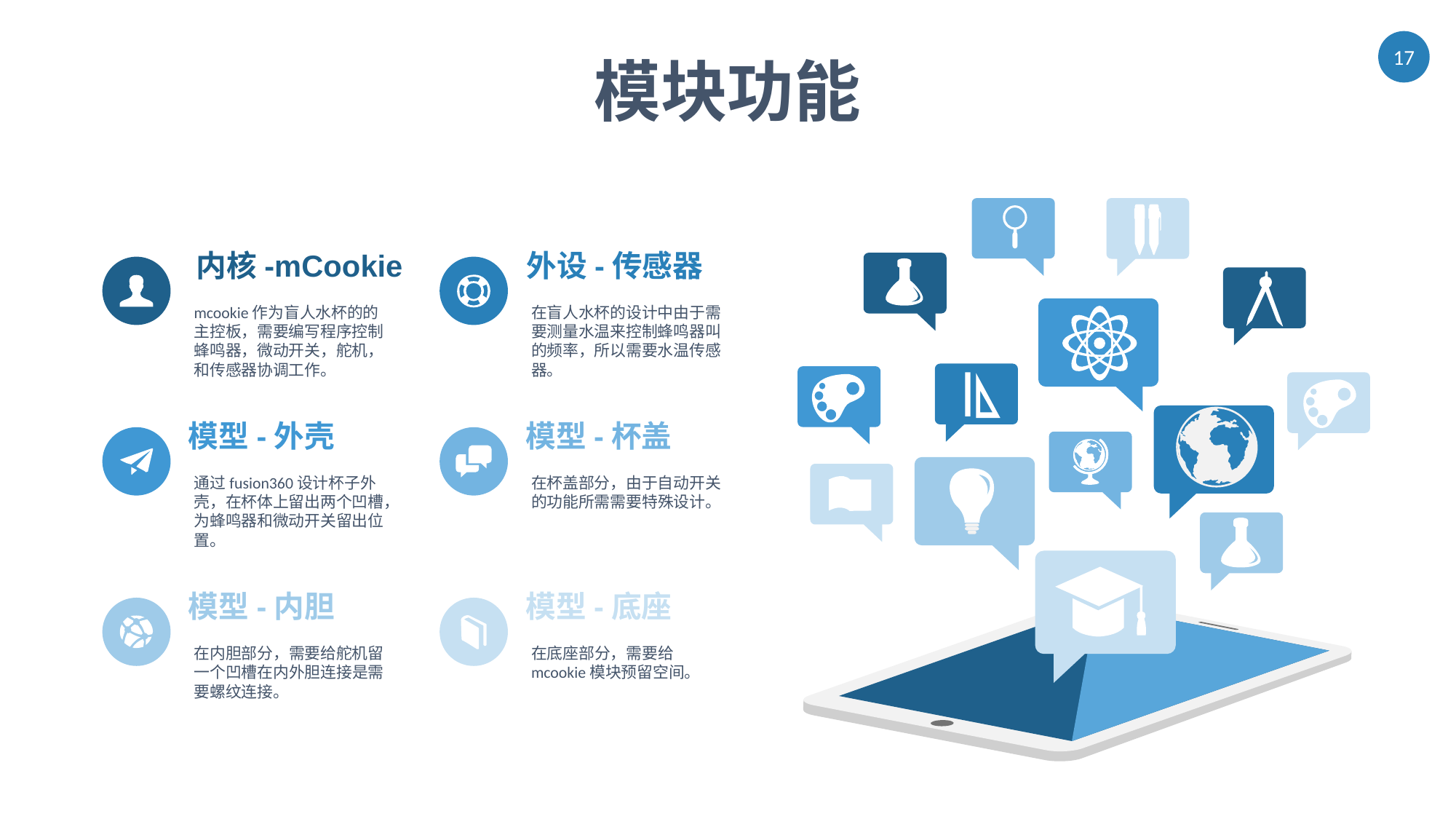

模块功能

内核-mCookie
外设-传感器

mcookie作为盲人水杯的的主控板，需要编写程序控制蜂鸣器，微动开关，舵机，和传感器协调工作。
在盲人水杯的设计中由于需要测量水温来控制蜂鸣器叫的频率，所以需要水温传感器。
模型-外壳
模型-杯盖

通过fusion360设计杯子外壳，在杯体上留出两个凹槽，为蜂鸣器和微动开关留出位置。
在杯盖部分，由于自动开关的功能所需需要特殊设计。
模型-内胆
模型-底座

在内胆部分，需要给舵机留一个凹槽在内外胆连接是需要螺纹连接。
在底座部分，需要给mcookie模块预留空间。